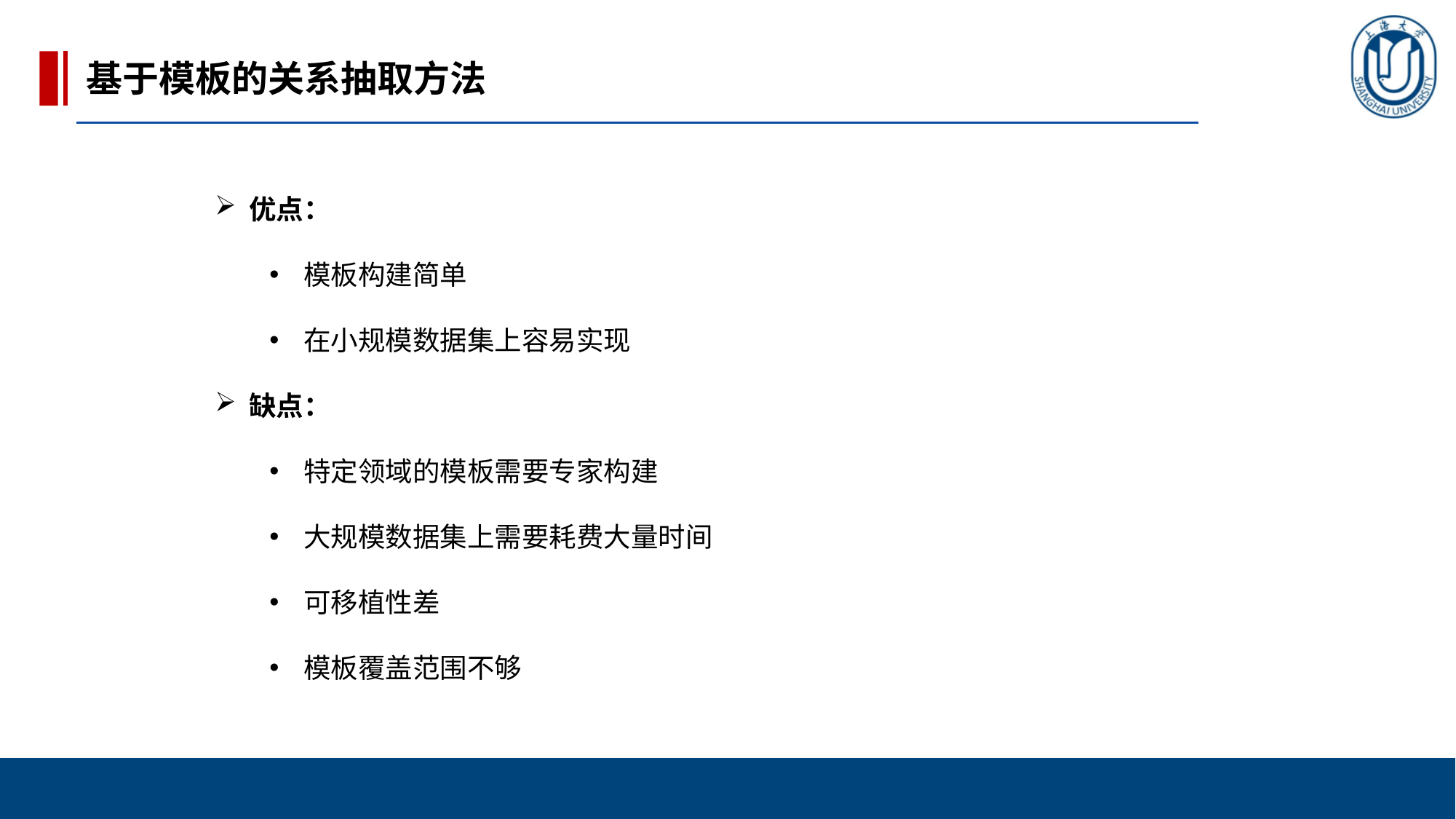

基于模板的关系抽取方法
优点：
模板构建简单
在小规模数据集上容易实现
缺点：
特定领域的模板需要专家构建
大规模数据集上需要耗费大量时间
可移植性差
模板覆盖范围不够
46